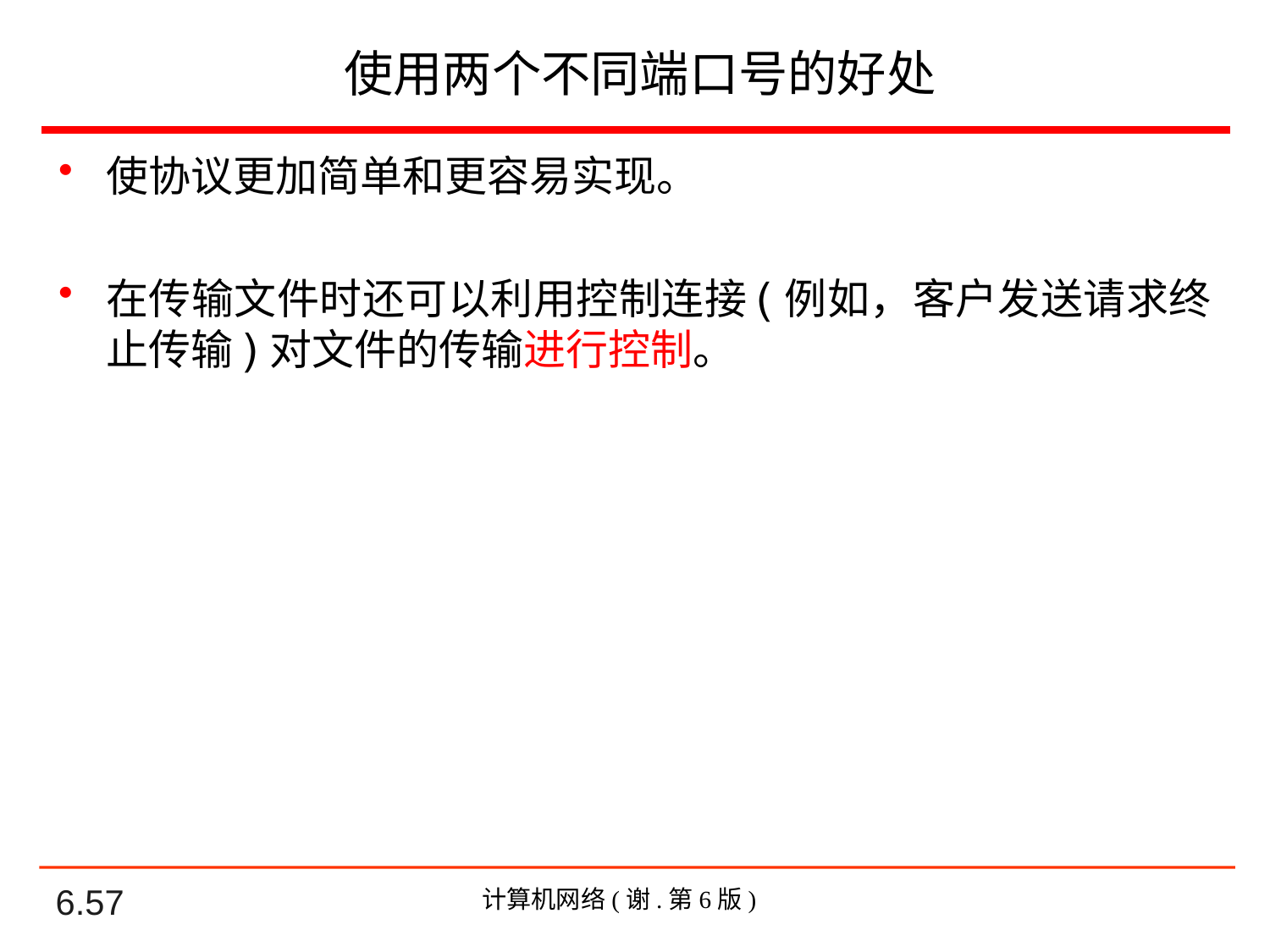

# 使用两个不同端口号的好处
使协议更加简单和更容易实现。

在传输文件时还可以利用控制连接(例如，客户发送请求终止传输)对文件的传输进行控制。